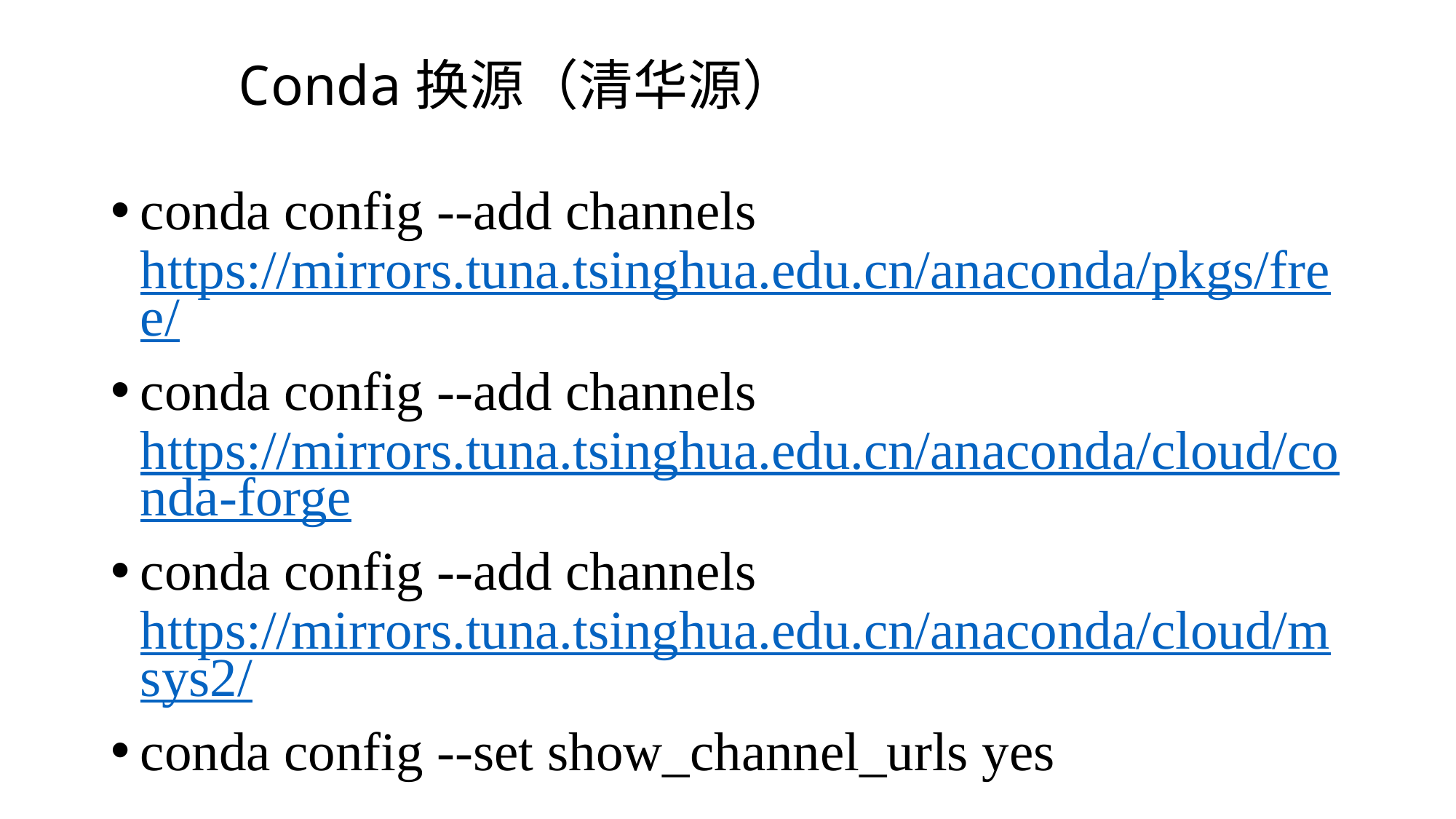

Conda换源（清华源）
#
conda config --add channels https://mirrors.tuna.tsinghua.edu.cn/anaconda/pkgs/free/
conda config --add channels https://mirrors.tuna.tsinghua.edu.cn/anaconda/cloud/conda-forge
conda config --add channels https://mirrors.tuna.tsinghua.edu.cn/anaconda/cloud/msys2/
conda config --set show_channel_urls yes